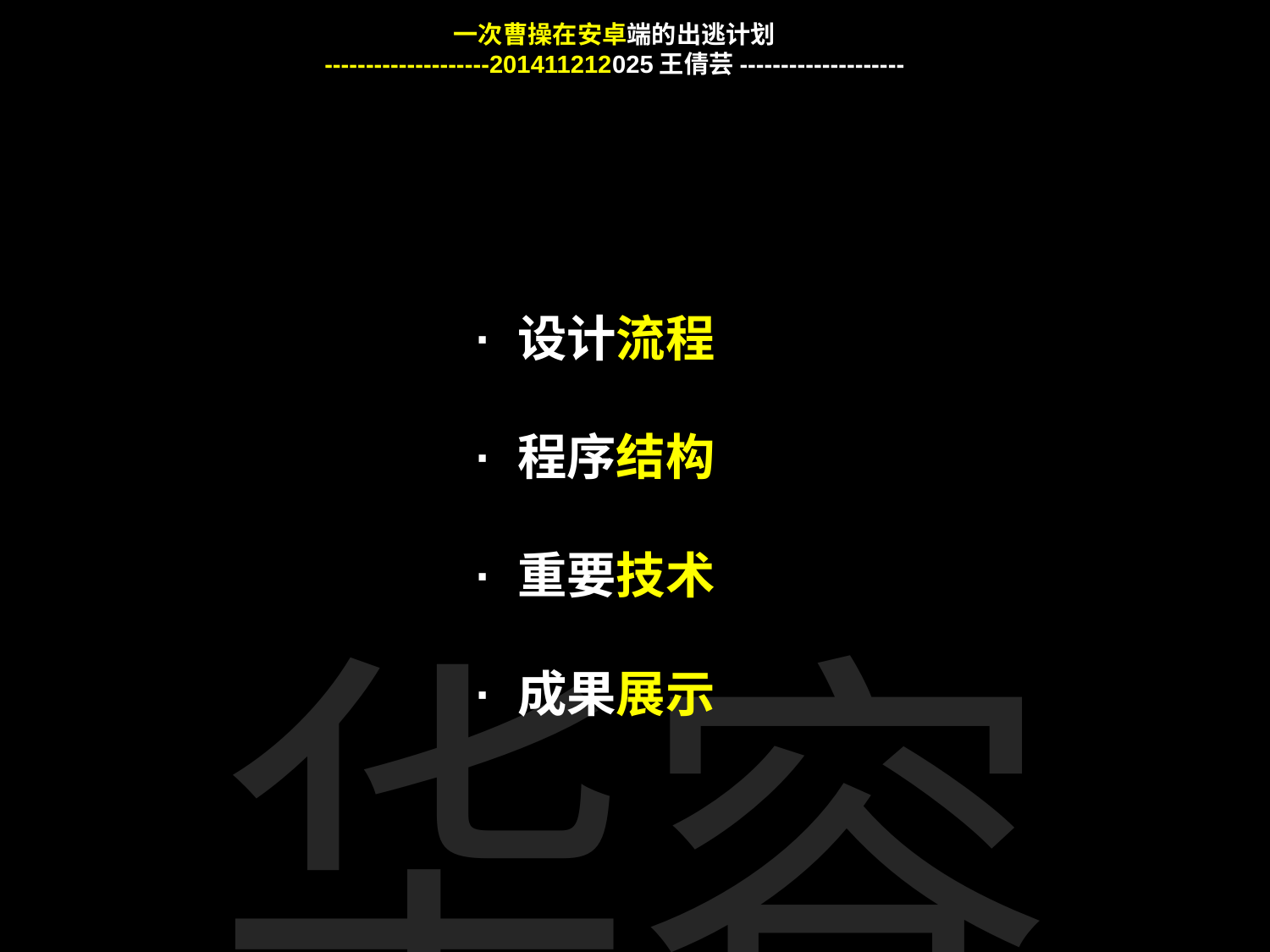

一次曹操在安卓端的出逃计划
--------------------201411212025王倩芸--------------------
· 设计流程

· 程序结构

· 重要技术

· 成果展示
华容道